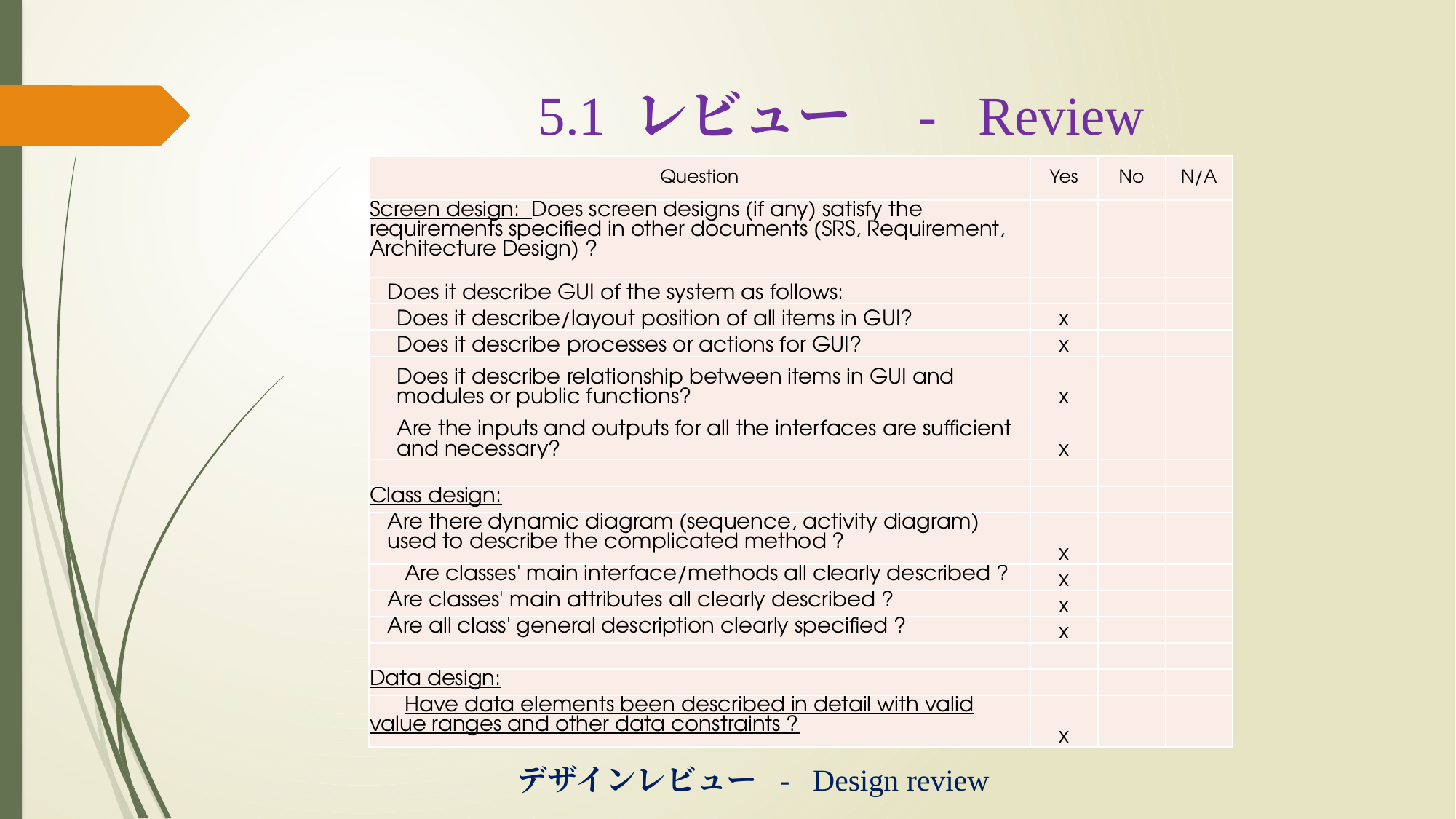

# 5.1 レビュー　-   Review
| Question | Yes | No | N/A |
| --- | --- | --- | --- |
| Screen design: Does screen designs (if any) satisfy the requirements specified in other documents (SRS, Requirement, Architecture Design) ? |  |  |  |
| Does it describe GUI of the system as follows: |  |  |  |
| Does it describe/layout position of all items in GUI? | x |  |  |
| Does it describe processes or actions for GUI? | x |  |  |
| Does it describe relationship between items in GUI and modules or public functions? | x |  |  |
| Are the inputs and outputs for all the interfaces are sufficient and necessary? | x |  |  |
|  |  |  |  |
| Class design: |  |  |  |
| Are there dynamic diagram (sequence, activity diagram) used to describe the complicated method ? | x |  |  |
| Are classes' main interface/methods all clearly described ? | x |  |  |
| Are classes' main attributes all clearly described ? | x |  |  |
| Are all class' general description clearly specified ? | x |  |  |
|  |  |  |  |
| Data design: |  |  |  |
| Have data elements been described in detail with valid value ranges and other data constraints ? | x |  |  |
デザインレビュー  -   Design review